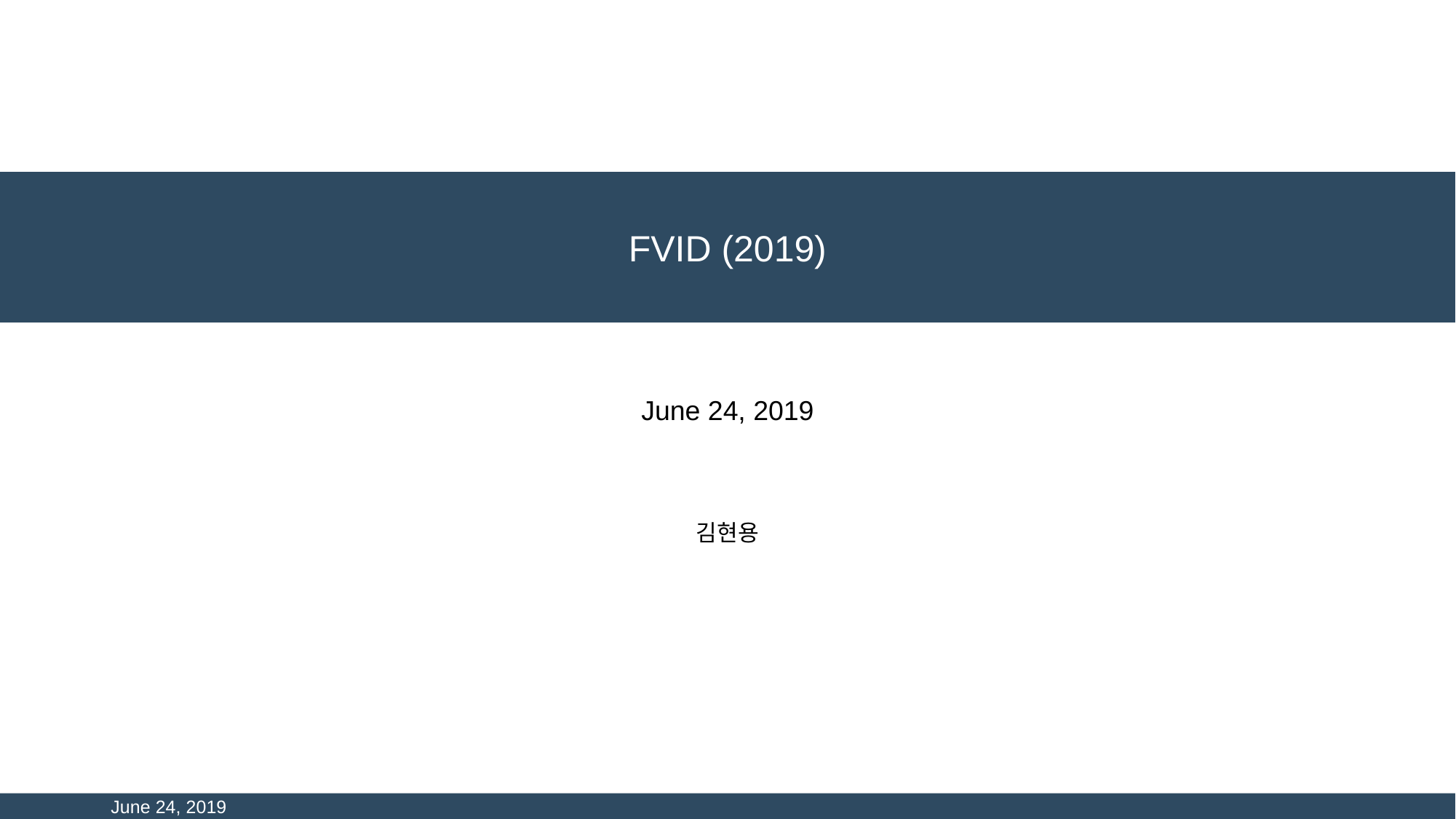

FVID (2019)
June 24, 2019
김현용

June 24, 2019
SNU Datamining Lab.